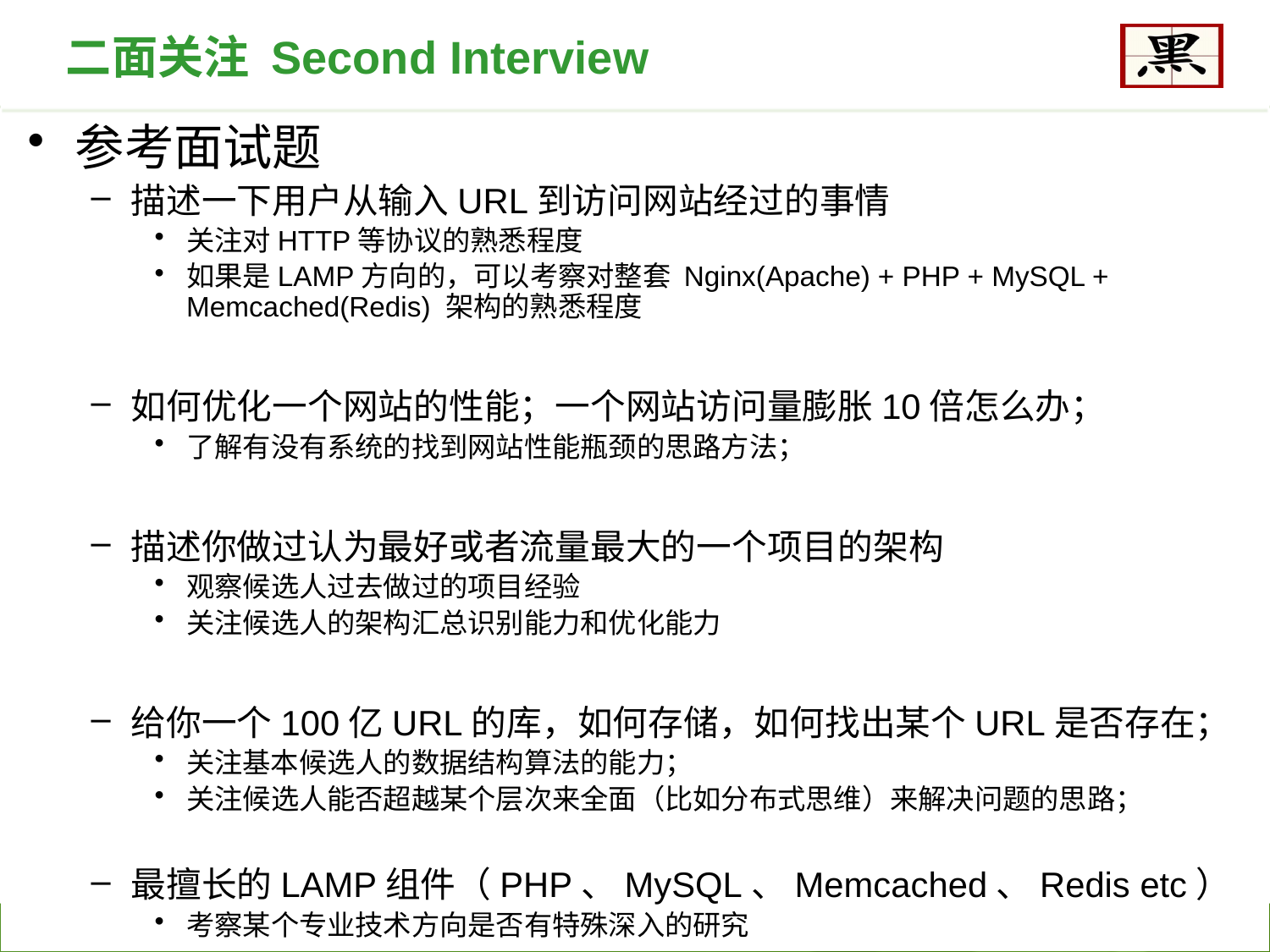

二面关注 Second Interview
参考面试题
描述一下用户从输入URL到访问网站经过的事情
关注对HTTP等协议的熟悉程度
如果是LAMP方向的，可以考察对整套 Nginx(Apache) + PHP + MySQL + Memcached(Redis) 架构的熟悉程度

如何优化一个网站的性能；一个网站访问量膨胀10倍怎么办；
了解有没有系统的找到网站性能瓶颈的思路方法；

描述你做过认为最好或者流量最大的一个项目的架构
观察候选人过去做过的项目经验
关注候选人的架构汇总识别能力和优化能力

给你一个100亿URL的库，如何存储，如何找出某个URL是否存在；
关注基本候选人的数据结构算法的能力；
关注候选人能否超越某个层次来全面（比如分布式思维）来解决问题的思路；

最擅长的LAMP组件（PHP、MySQL、Memcached、Redis etc）
考察某个专业技术方向是否有特殊深入的研究